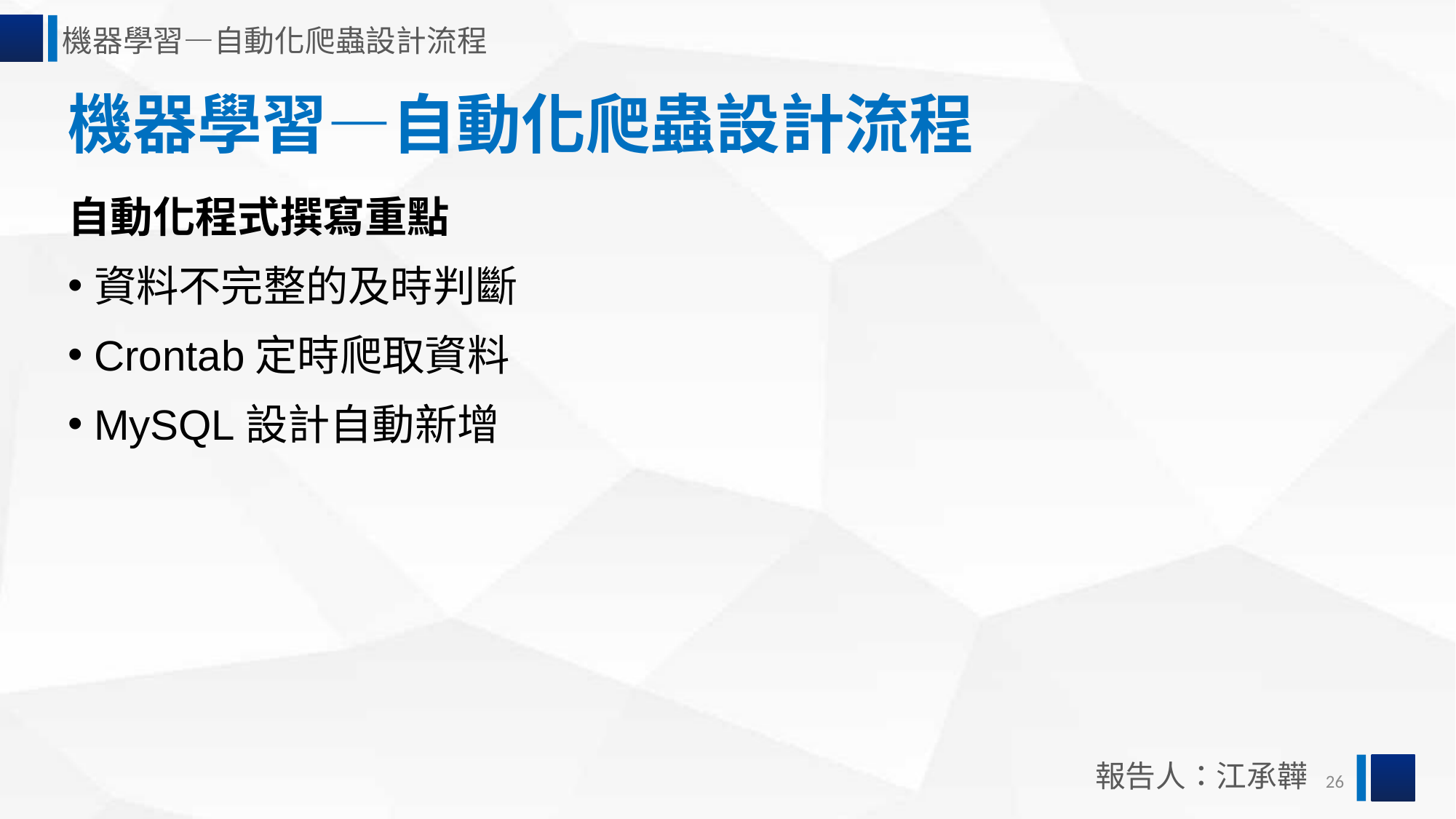

機器學習—自動化爬蟲設計流程

機器學習—自動化爬蟲設計流程
自動化程式撰寫重點
資料不完整的及時判斷
Crontab定時爬取資料
MySQL設計自動新增
報告人：江承韡

26